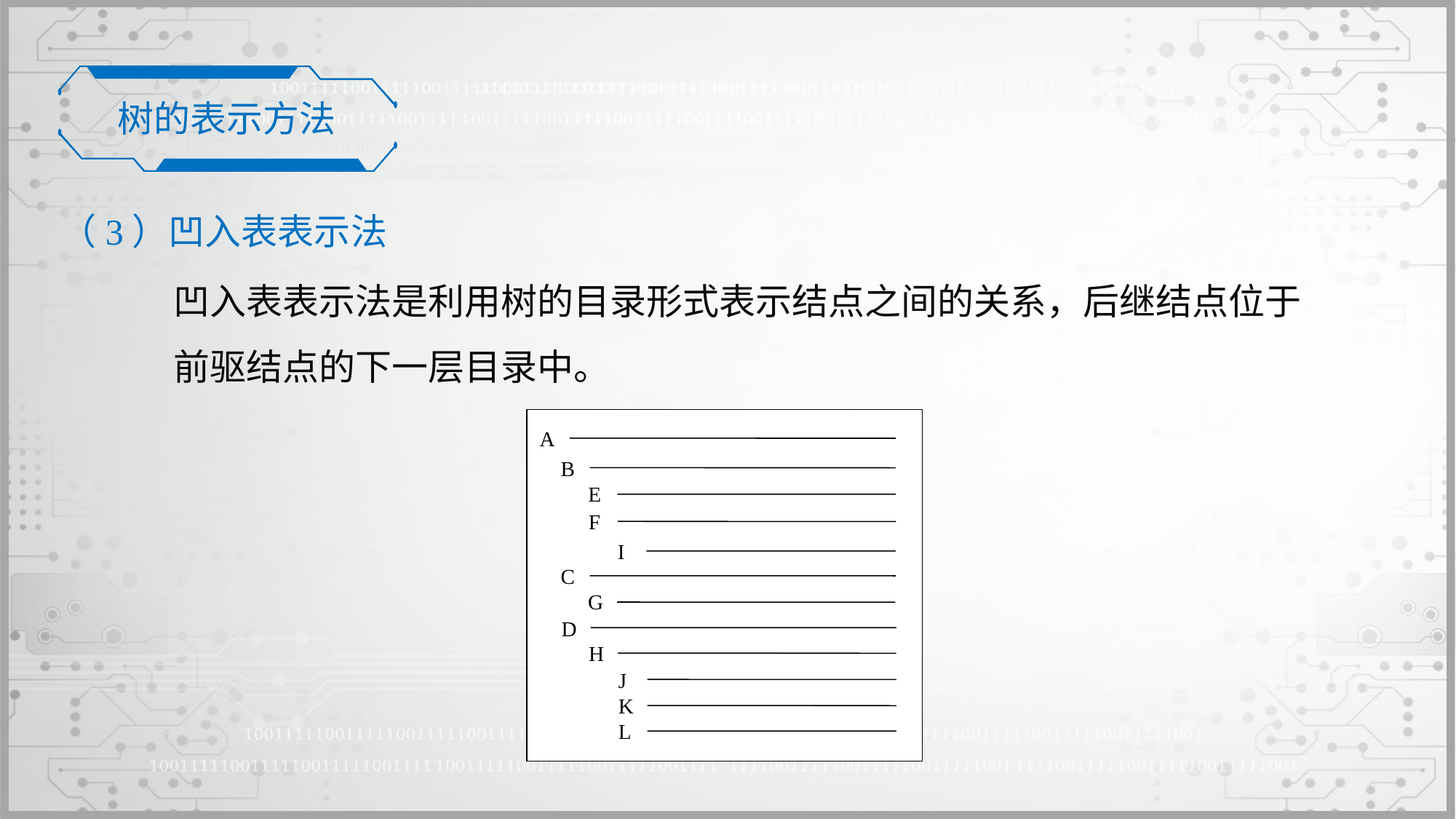

树的表示方法
（3）凹入表表示法
凹入表表示法是利用树的目录形式表示结点之间的关系，后继结点位于前驱结点的下一层目录中。

A

B

E

F

I

C

G

D

H

J

K

L